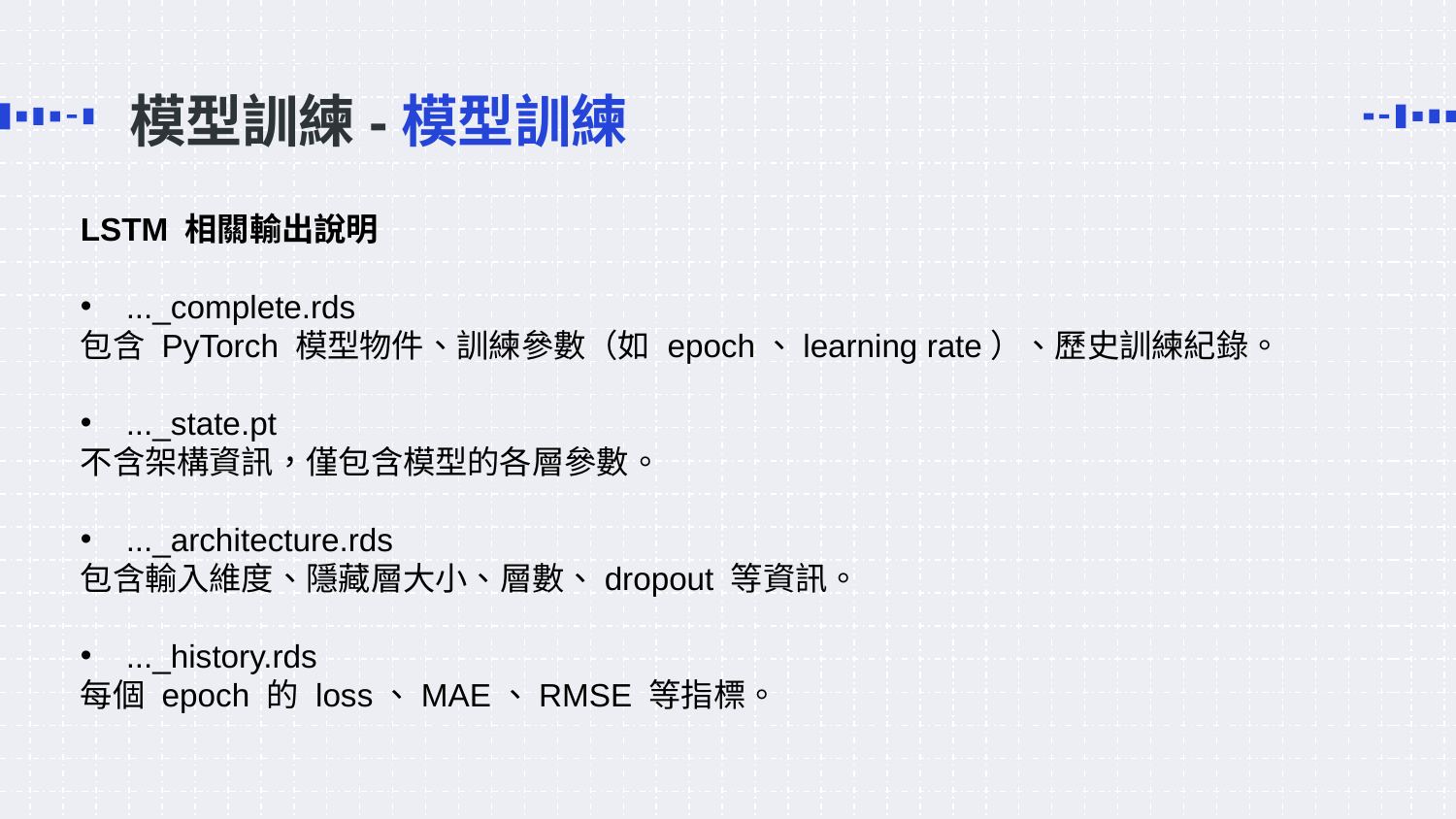

# 模型訓練-模型訓練
LSTM 相關輸出說明

..._complete.rds
包含 PyTorch 模型物件、訓練參數（如 epoch、learning rate）、歷史訓練紀錄。

..._state.pt
不含架構資訊，僅包含模型的各層參數。

..._architecture.rds
包含輸入維度、隱藏層大小、層數、dropout 等資訊。

..._history.rds
每個 epoch 的 loss、MAE、RMSE 等指標。